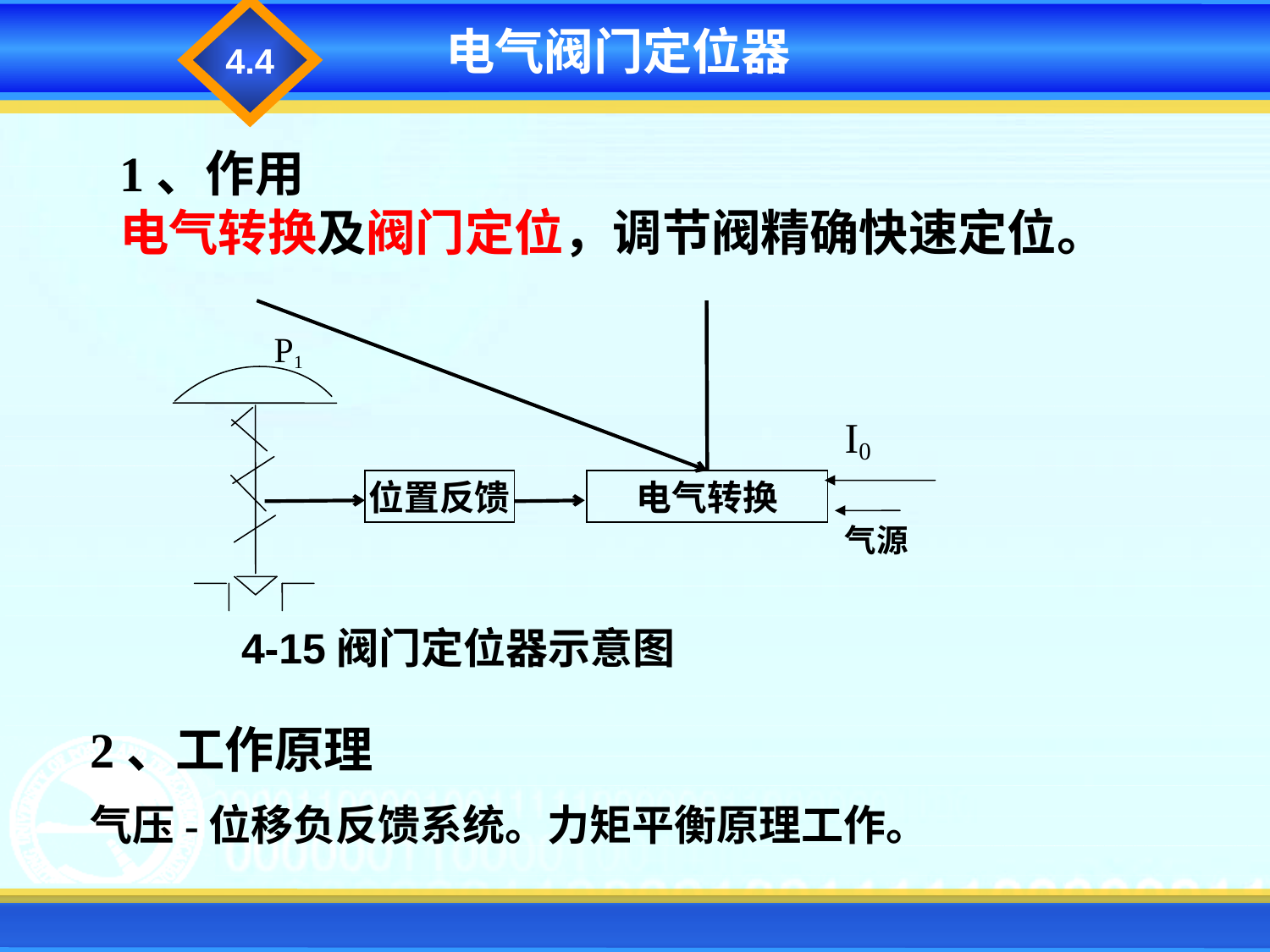

4.4
电气阀门定位器
1、作用
电气转换及阀门定位，调节阀精确快速定位。
P1

I0
位置反馈
电气转换

气源

4-15阀门定位器示意图
2、工作原理
气压-位移负反馈系统。力矩平衡原理工作。